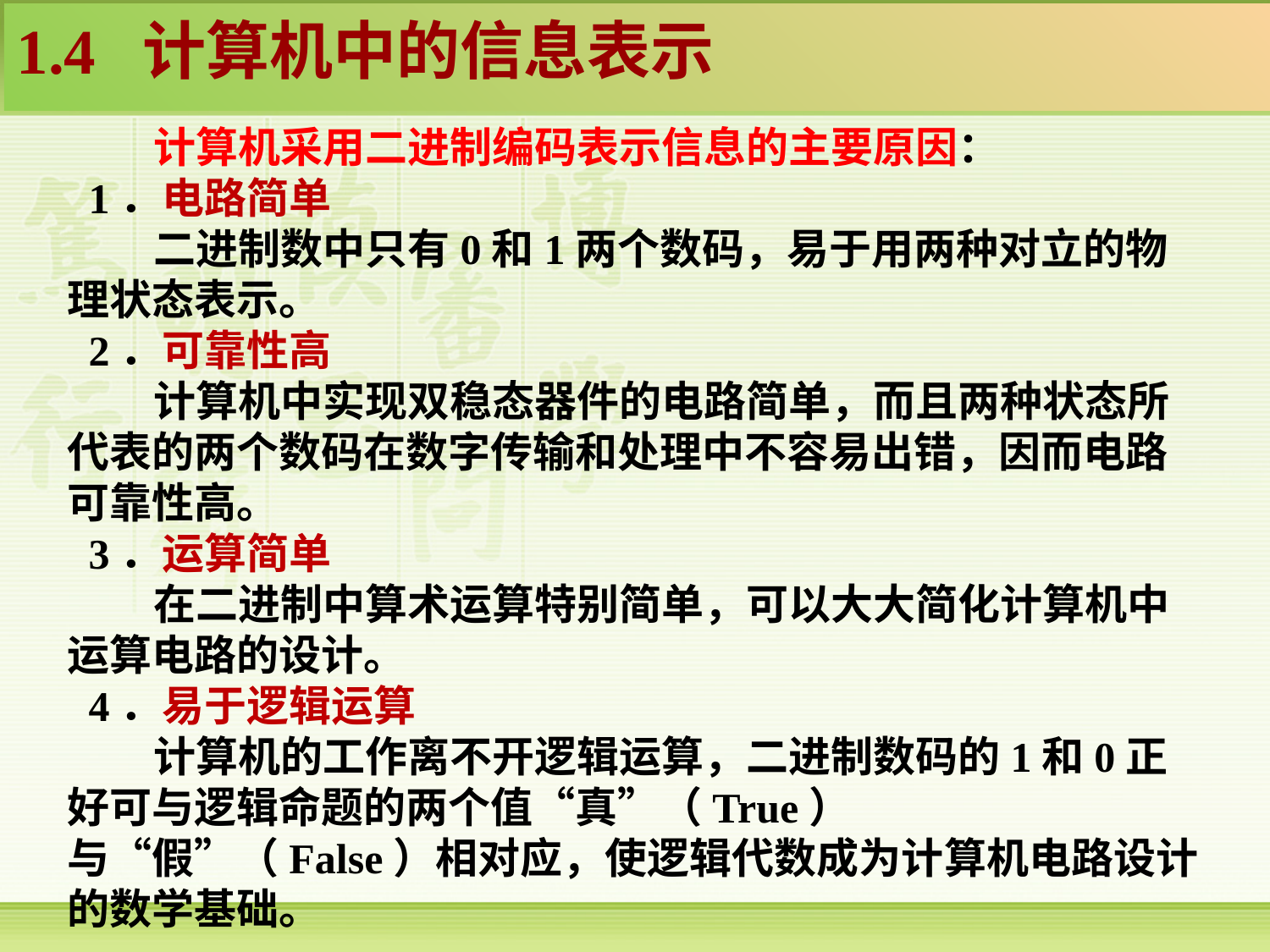

1.4  计算机中的信息表示
        计算机采用二进制编码表示信息的主要原因：
  1．电路简单
        二进制数中只有0和1两个数码，易于用两种对立的物理状态表示。
  2．可靠性高
        计算机中实现双稳态器件的电路简单，而且两种状态所代表的两个数码在数字传输和处理中不容易出错，因而电路可靠性高。
  3．运算简单
        在二进制中算术运算特别简单，可以大大简化计算机中运算电路的设计。
  4．易于逻辑运算
        计算机的工作离不开逻辑运算，二进制数码的1和0正好可与逻辑命题的两个值“真”（True）与“假”（False）相对应，使逻辑代数成为计算机电路设计的数学基础。

38